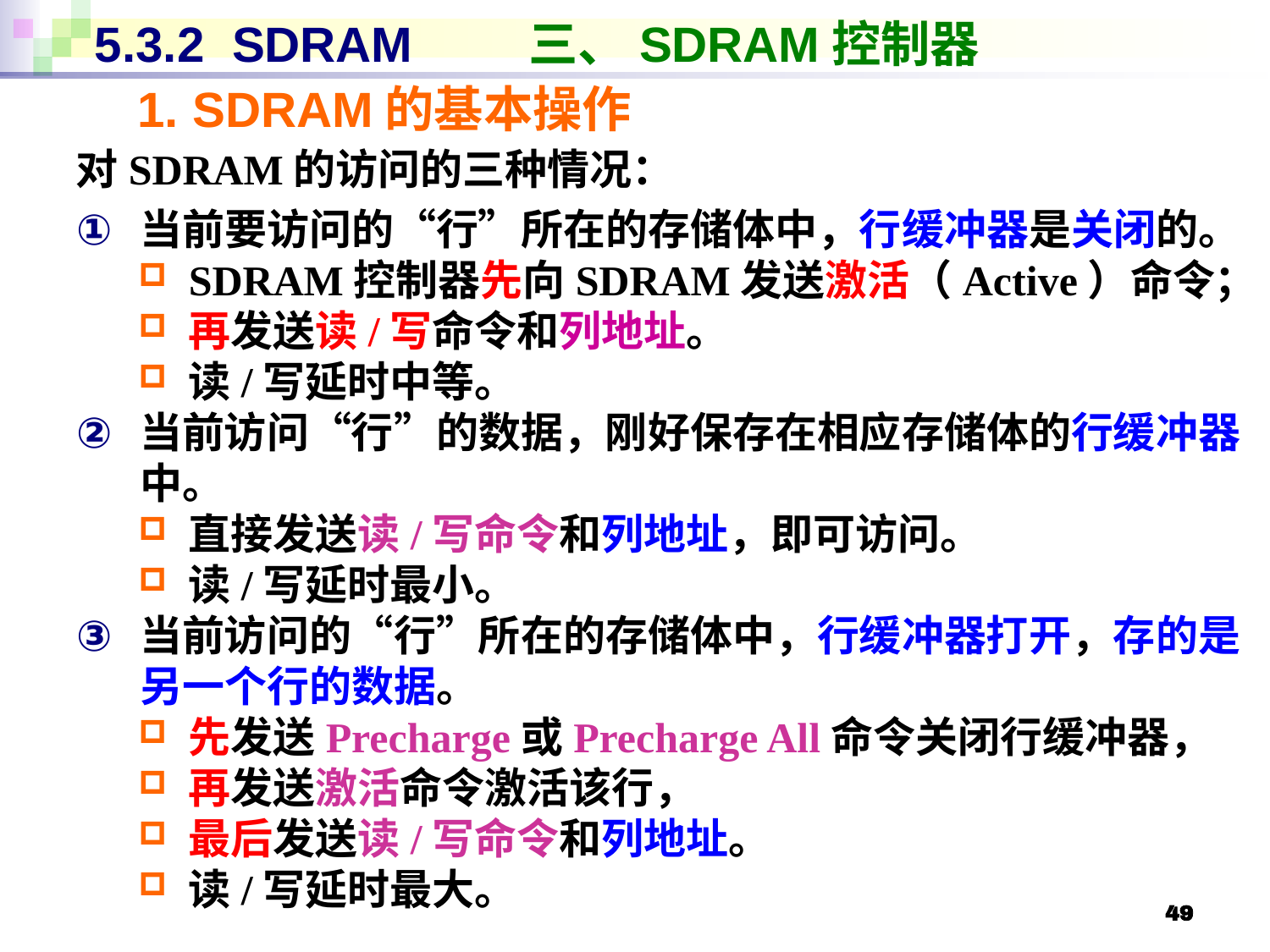

# 5.3.2  SDRAM	   三、SDRAM控制器
1. SDRAM的基本操作
对SDRAM的访问的三种情况：
当前要访问的“行”所在的存储体中，行缓冲器是关闭的。
SDRAM控制器先向SDRAM发送激活（Active）命令；
再发送读/写命令和列地址。
读/写延时中等。
当前访问“行”的数据，刚好保存在相应存储体的行缓冲器中。
直接发送读/写命令和列地址，即可访问。
读/写延时最小。
当前访问的“行”所在的存储体中，行缓冲器打开，存的是另一个行的数据。
先发送Precharge或Precharge All命令关闭行缓冲器，
再发送激活命令激活该行，
最后发送读/写命令和列地址。
读/写延时最大。
49